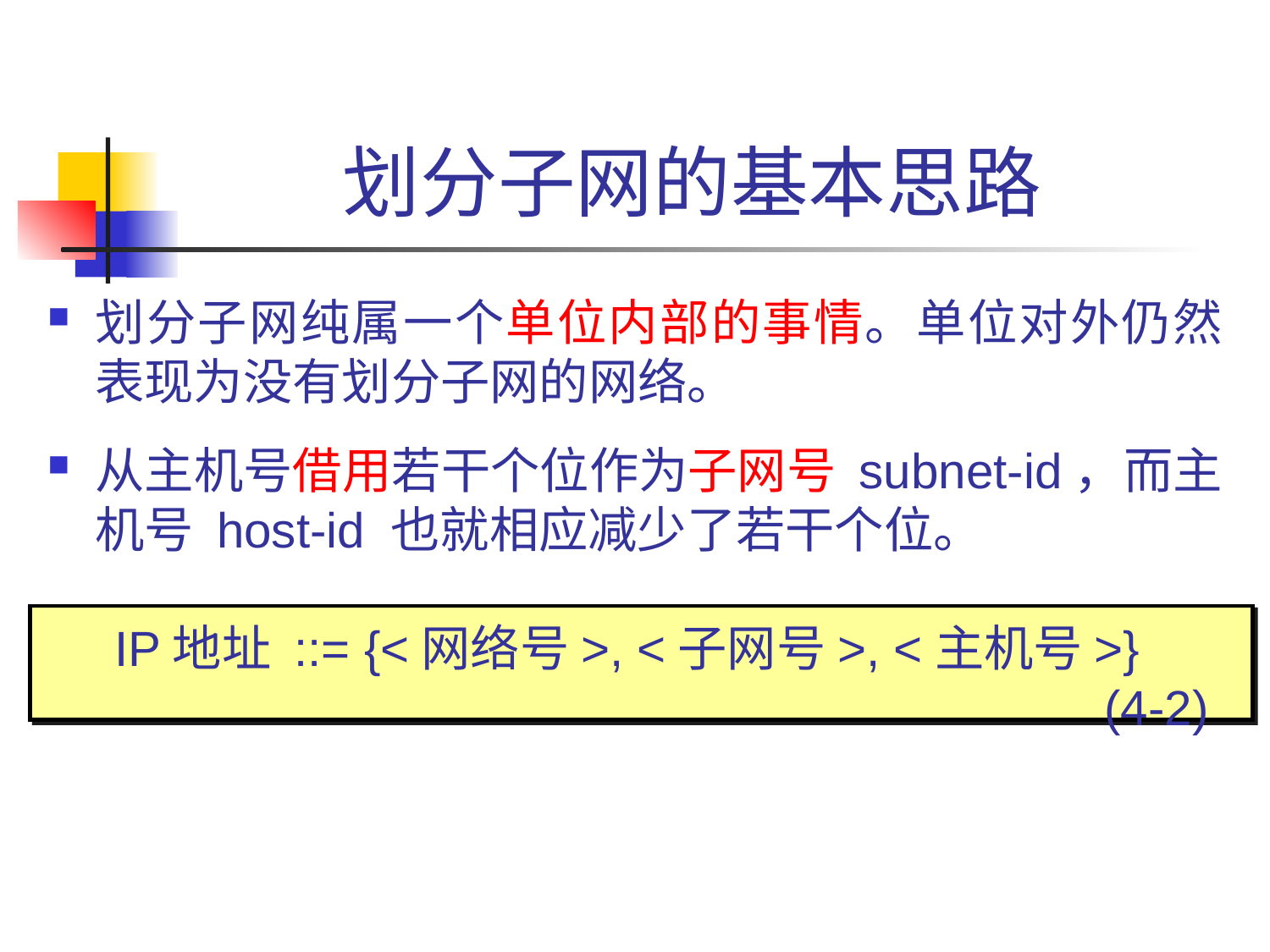

# 划分子网的基本思路
划分子网纯属一个单位内部的事情。单位对外仍然表现为没有划分子网的网络。
从主机号借用若干个位作为子网号 subnet-id，而主机号 host-id 也就相应减少了若干个位。
IP地址 ::= {<网络号>, <子网号>, <主机号>}       (4-2)